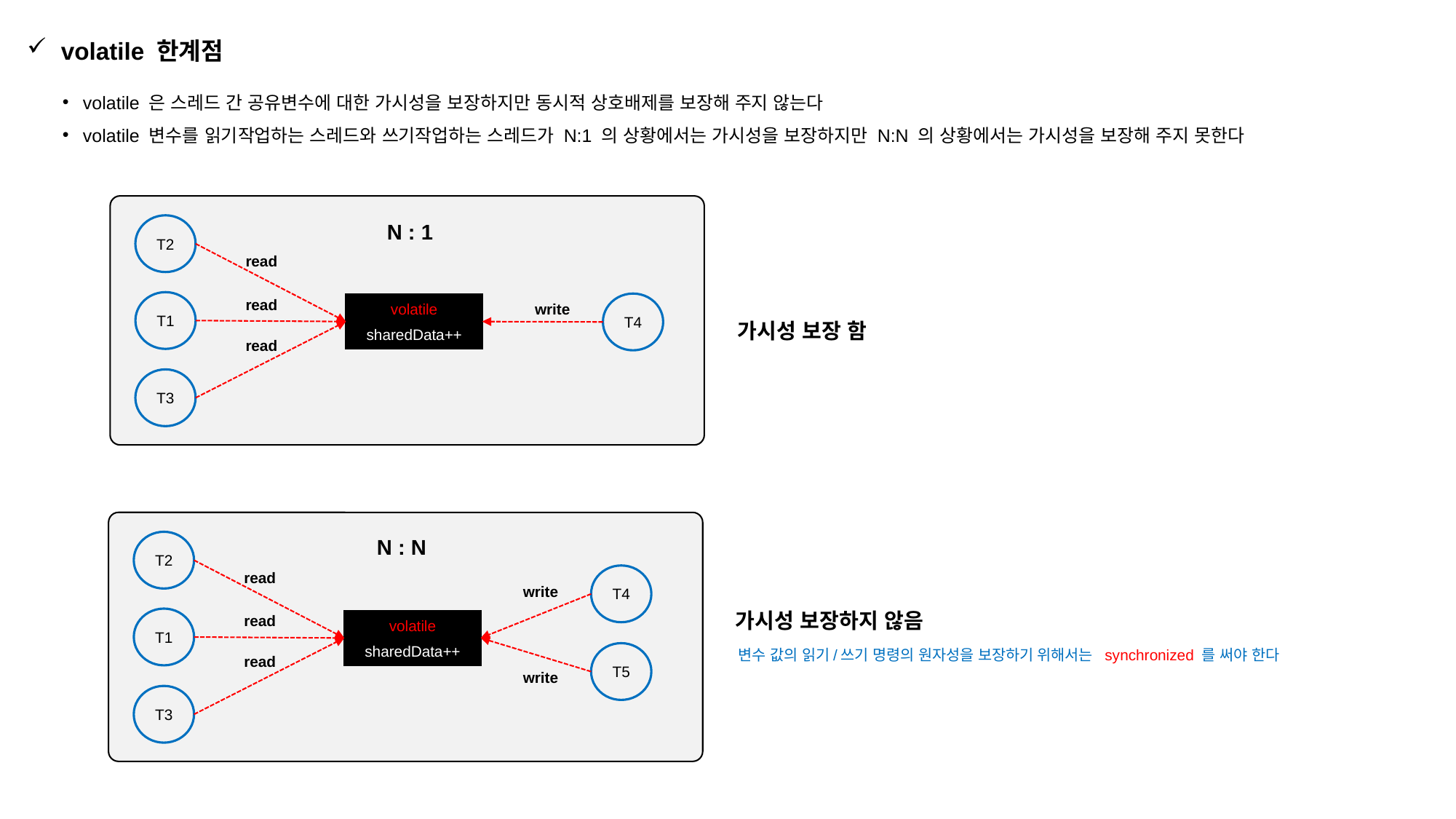

volatile 한계점
volatile 은 스레드 간 공유변수에 대한 가시성을 보장하지만 동시적 상호배제를 보장해 주지 않는다
volatile 변수를 읽기작업하는 스레드와 쓰기작업하는 스레드가 N:1 의 상황에서는 가시성을 보장하지만 N:N 의 상황에서는 가시성을 보장해 주지 못한다

N : 1
T2
read
read
T1
T4
write
volatile
sharedData++
가시성 보장 함
read
T3

N : N
T2
read
T4
write
가시성 보장하지 않음
read
T1
volatile
sharedData++
변수 값의 읽기/쓰기 명령의 원자성을 보장하기 위해서는  synchronized 를 써야 한다
T5
read
write
T3